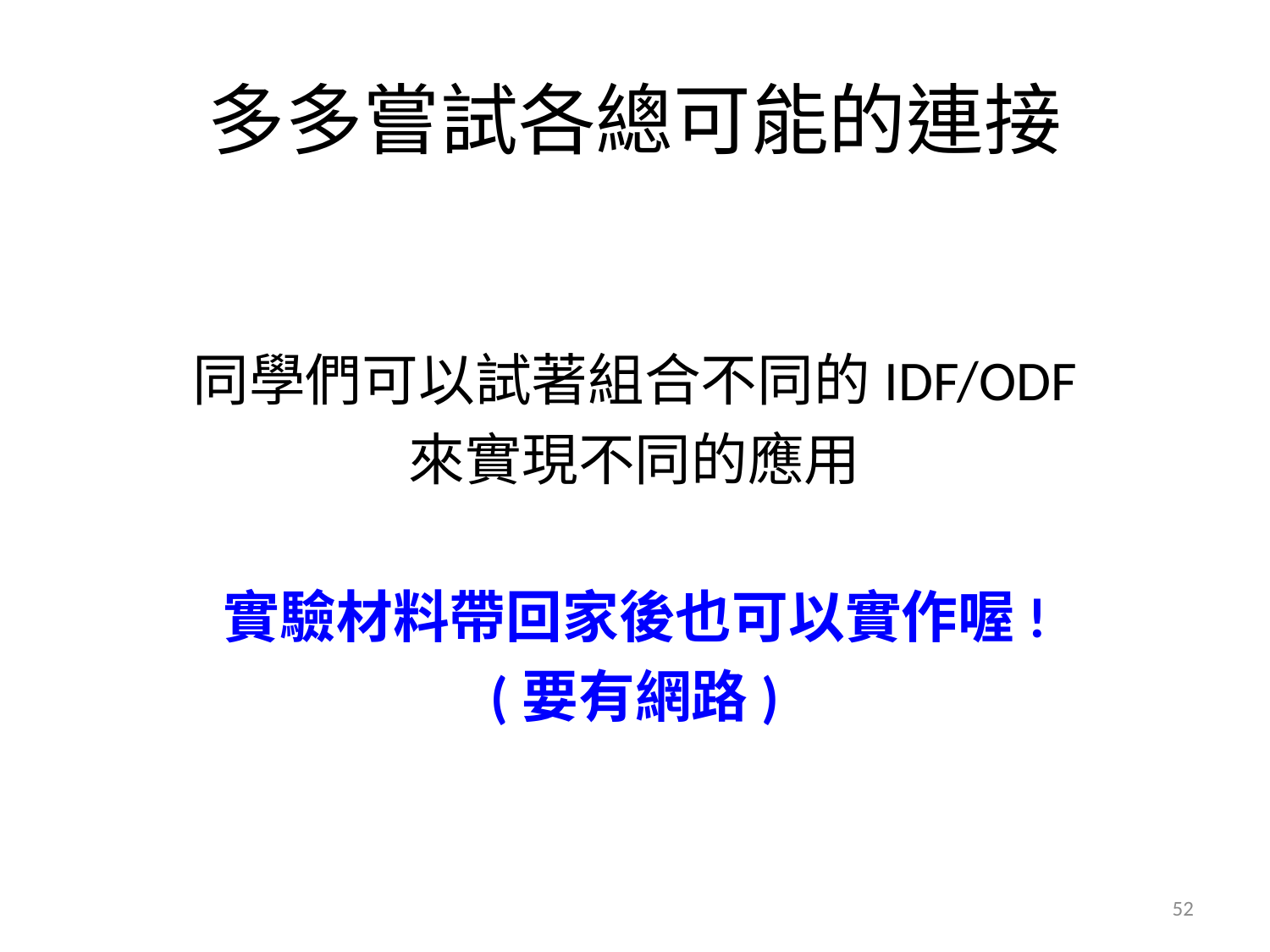

# 多多嘗試各總可能的連接
同學們可以試著組合不同的IDF/ODF
來實現不同的應用

實驗材料帶回家後也可以實作喔!
(要有網路)
52